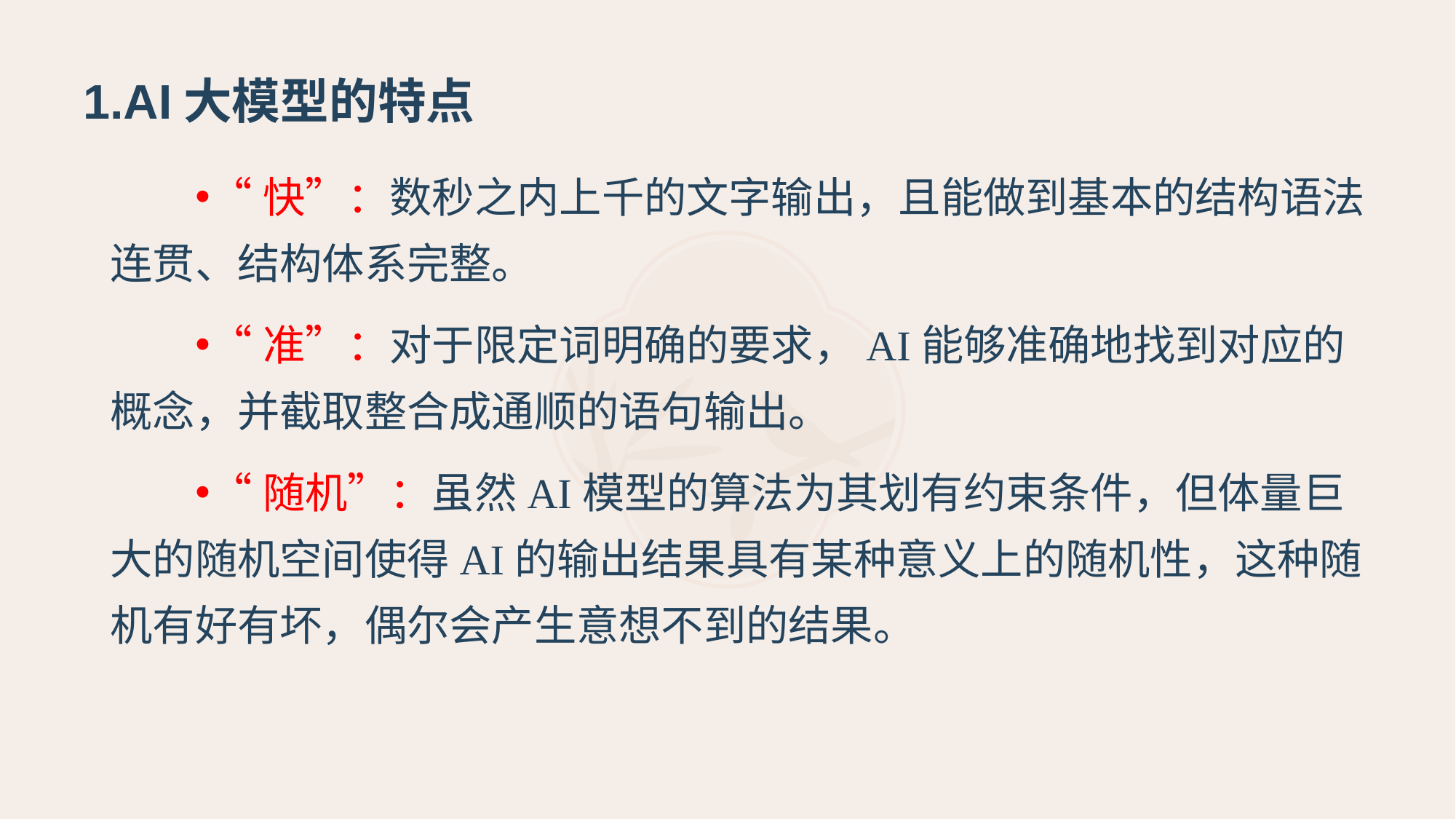

# 1.AI大模型的特点
“快”：数秒之内上千的文字输出，且能做到基本的结构语法连贯、结构体系完整。
“准”：对于限定词明确的要求，AI能够准确地找到对应的概念，并截取整合成通顺的语句输出。
“随机”：虽然AI模型的算法为其划有约束条件，但体量巨大的随机空间使得AI的输出结果具有某种意义上的随机性，这种随机有好有坏，偶尔会产生意想不到的结果。